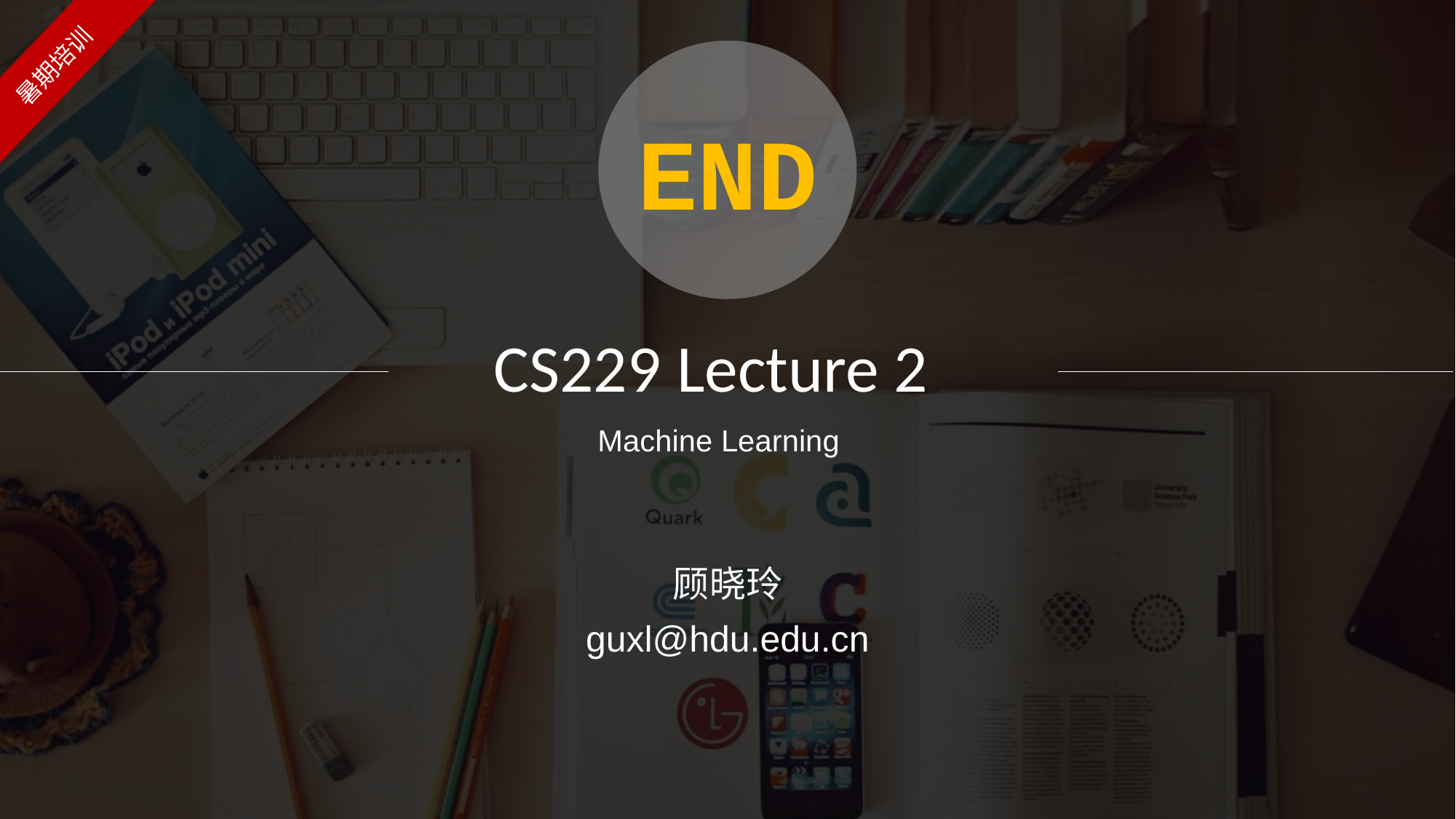

暑期培训
END
CS229 Lecture 2
Machine Learning
顾晓玲
guxl@hdu.edu.cn